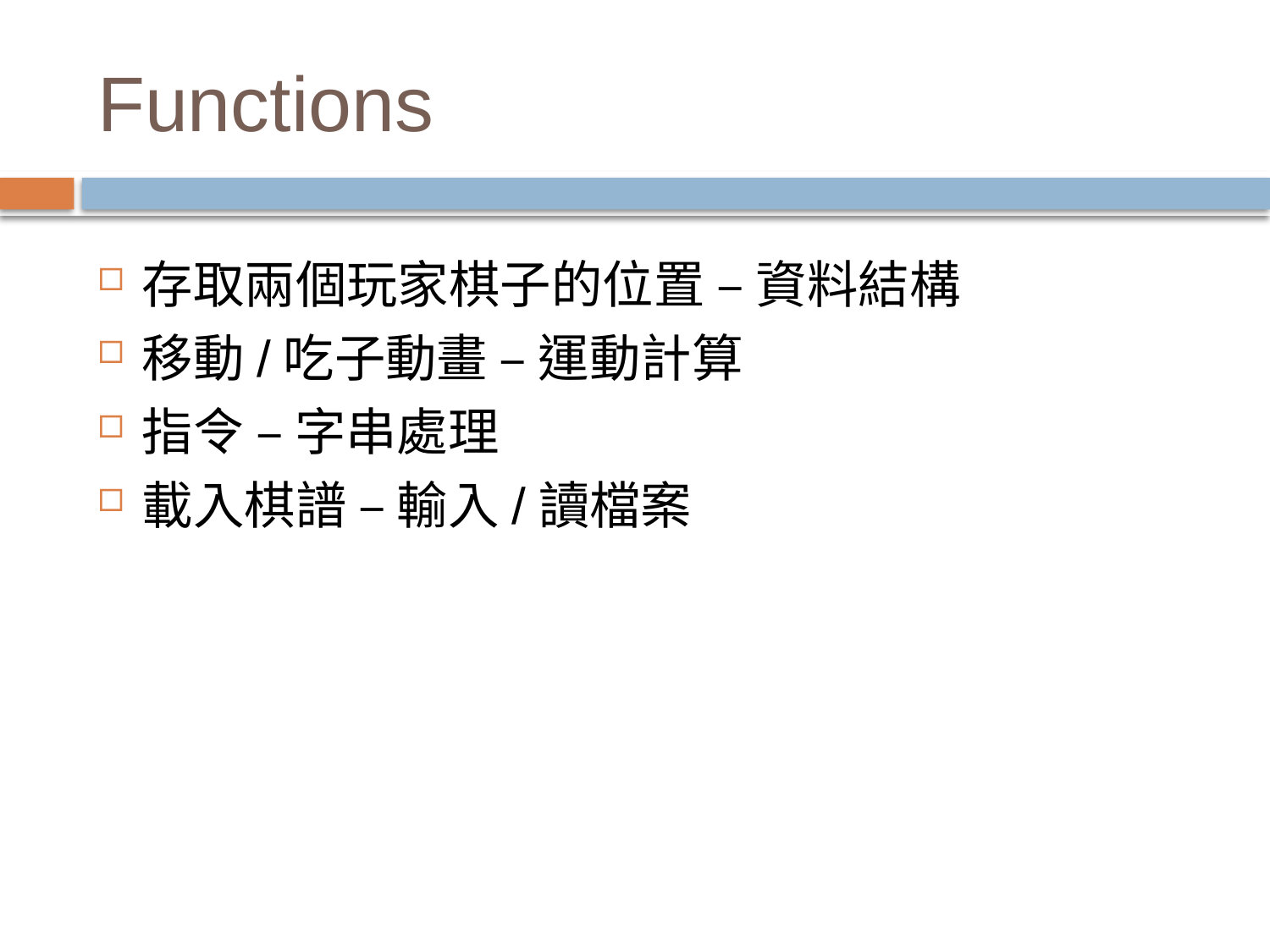

# Functions
存取兩個玩家棋子的位置 – 資料結構
移動/吃子動畫 – 運動計算
指令 – 字串處理
載入棋譜 – 輸入/讀檔案